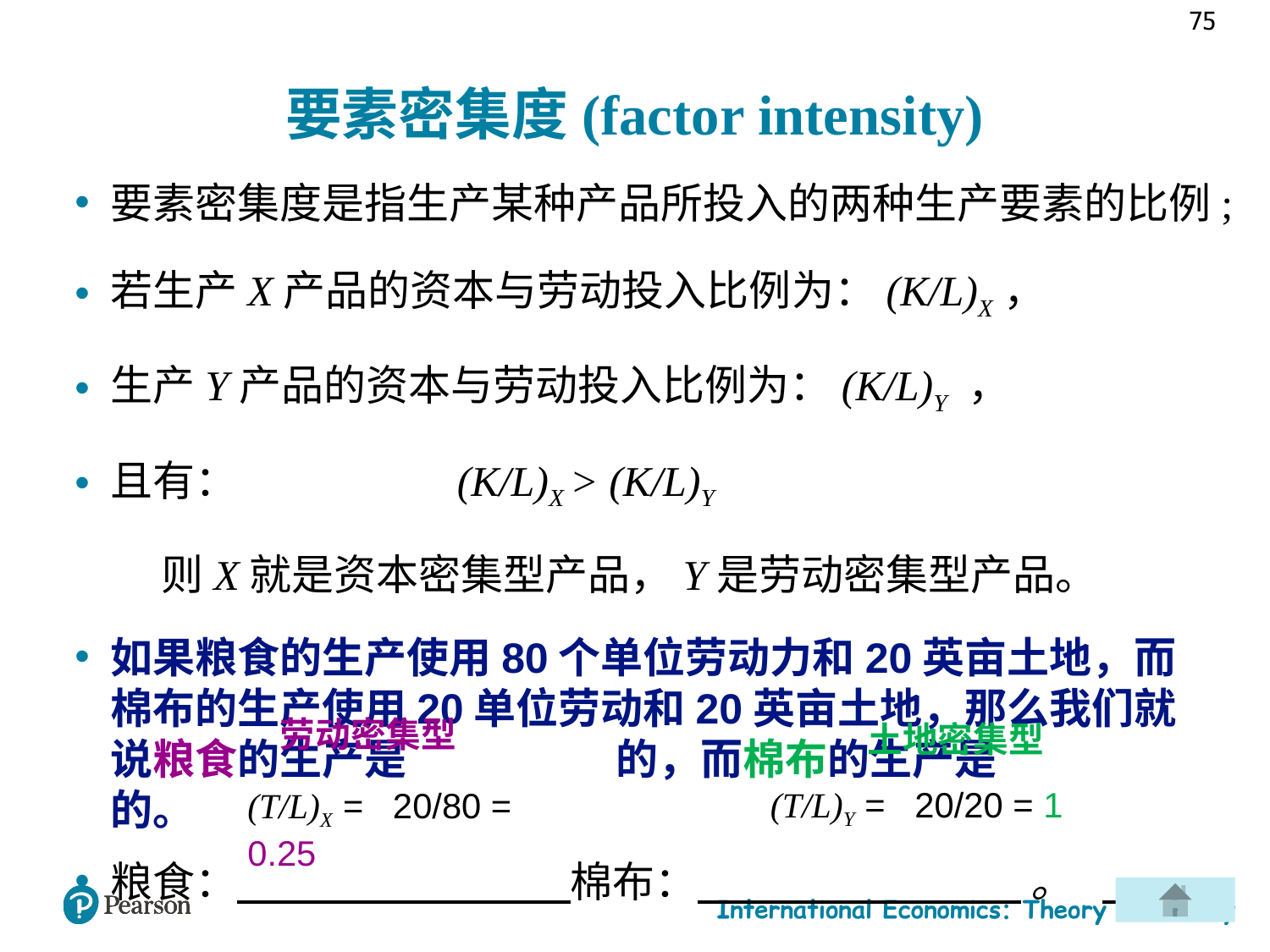

75
# 要素密集度(factor intensity)
要素密集度是指生产某种产品所投入的两种生产要素的比例;
若生产X产品的资本与劳动投入比例为：(K/L)X，
生产Y产品的资本与劳动投入比例为：(K/L)Y ，
且有：                      (K/L)X > (K/L)Y
        则X就是资本密集型产品，Y是劳动密集型产品。
如果粮食的生产使用80个单位劳动力和20英亩土地，而棉布的生产使用20单位劳动和20英亩土地，那么我们就说粮食的生产是                      的，而棉布的生产是                   的。
粮食：                                   棉布：                                   。
劳动密集型
土地密集型
(T/L)Y  =   20/20 = 1
(T/L)X  =   20/80 = 0.25